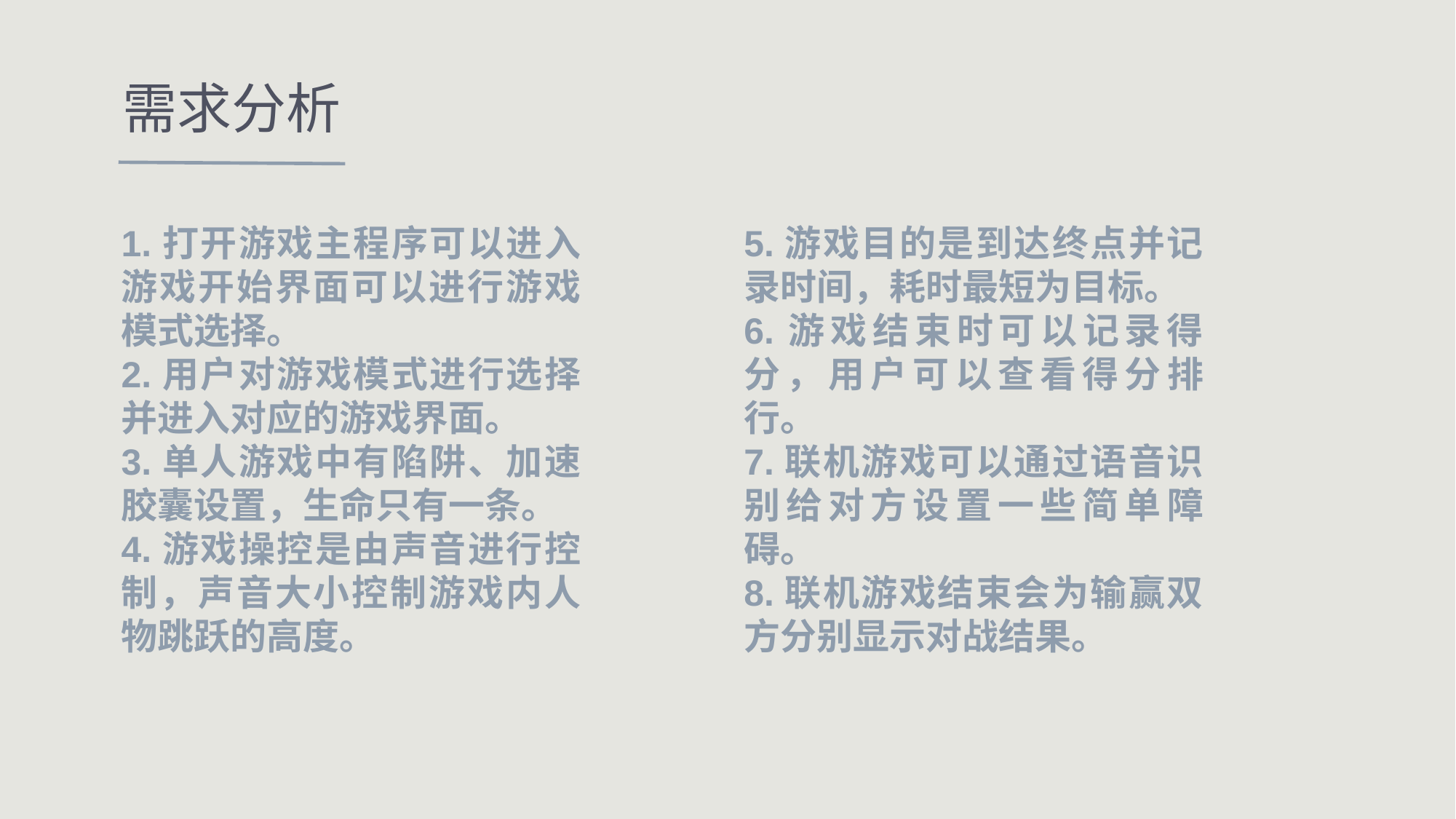

需求分析
1.打开游戏主程序可以进入游戏开始界面可以进行游戏模式选择。
2.用户对游戏模式进行选择并进入对应的游戏界面。
3.单人游戏中有陷阱、加速胶囊设置，生命只有一条。
4.游戏操控是由声音进行控制，声音大小控制游戏内人物跳跃的高度。

5.游戏目的是到达终点并记录时间，耗时最短为目标。
6.游戏结束时可以记录得分，用户可以查看得分排行。
7.联机游戏可以通过语音识别给对方设置一些简单障碍。
8.联机游戏结束会为输赢双方分别显示对战结果。